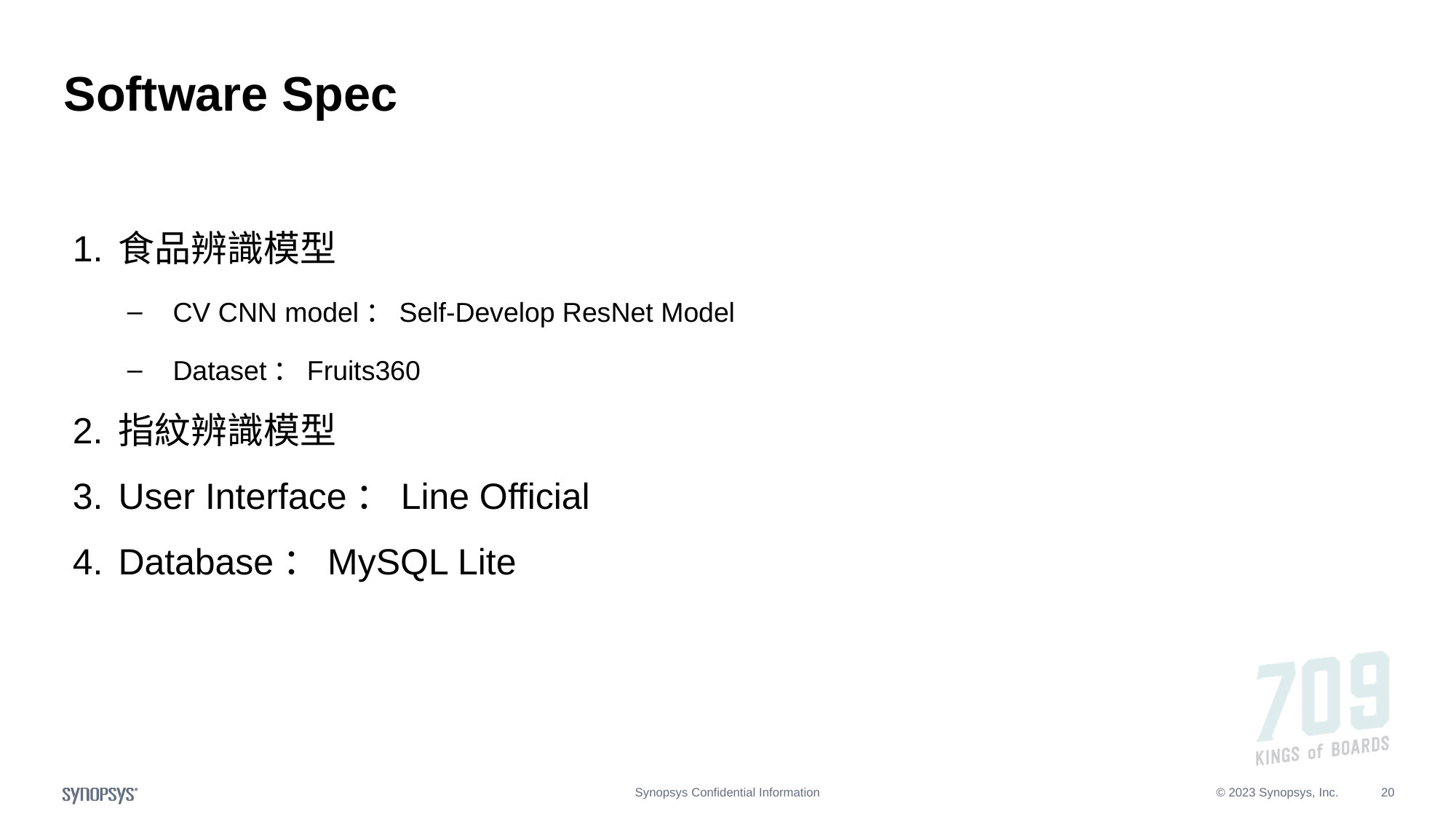

# Software Spec

食品辨識模型
CV CNN model：Self-Develop ResNet Model
Dataset：Fruits360
指紋辨識模型
User Interface：Line Official
Database：MySQL Lite